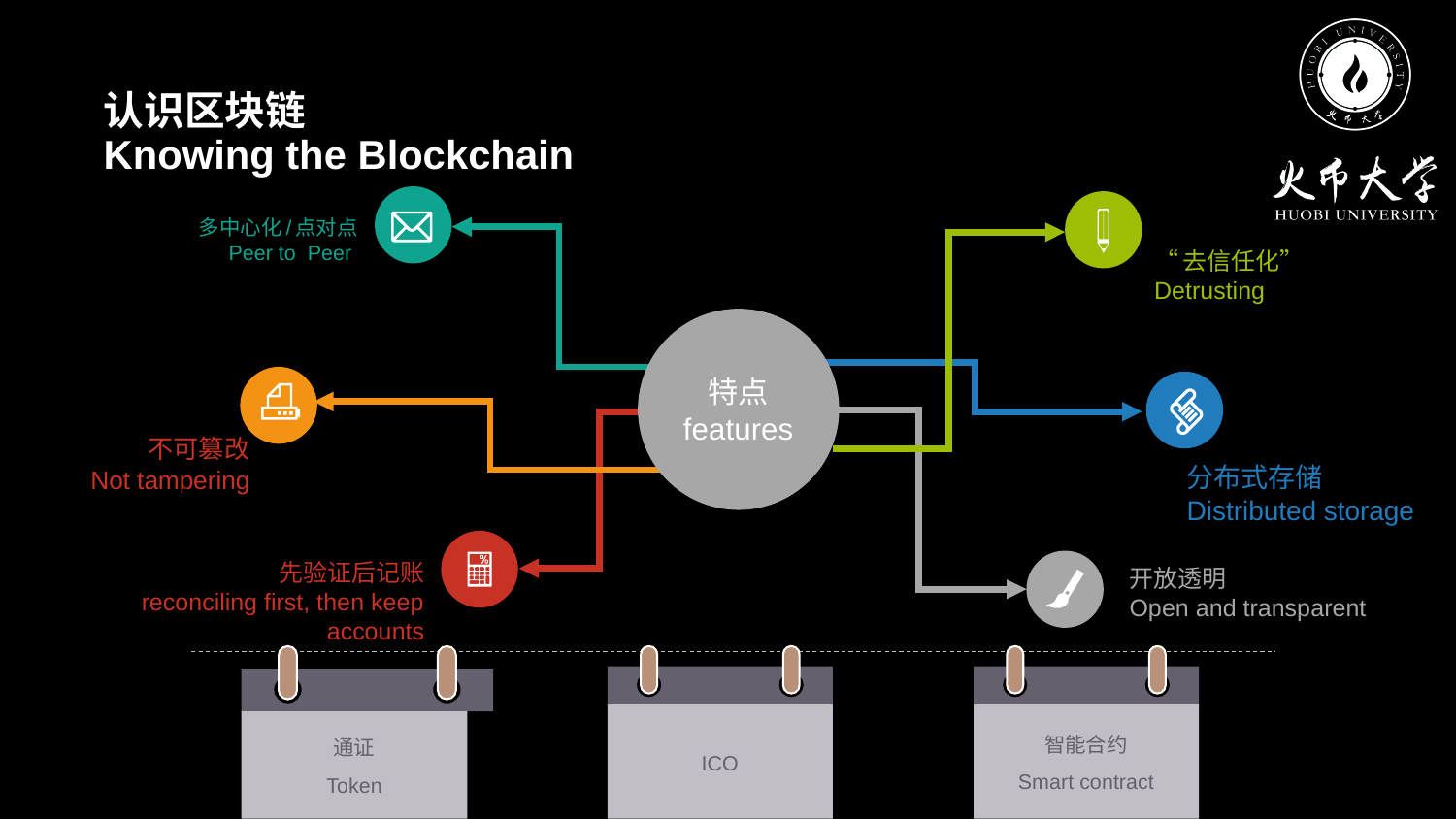

认识区块链
Knowing the Blockchain

多中心化/点对点
Peer to  Peer

“去信任化”
Detrusting
社区治理
特点
features

不可篡改
Not tampering
分布式存储
Distributed storage
改则穿帮
改则作废

先验证后记账
reconciling first, then keep accounts

开放透明
Open and transparent

通证
Token

ICO

智能合约
Smart contract